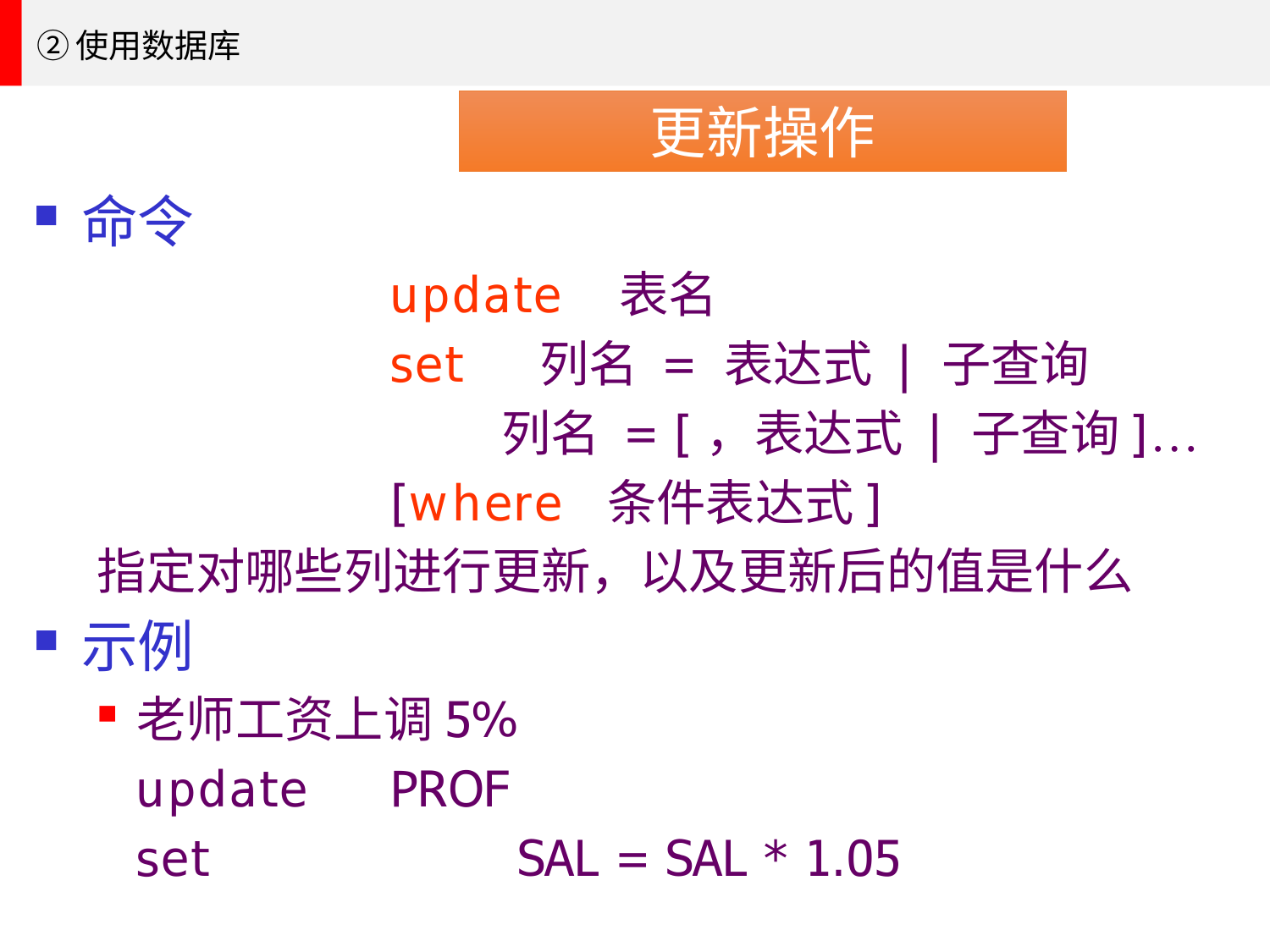

②使用数据库
更新操作
命令
			update   表名
			set    列名 = 表达式 | 子查询
			         列名 = [，表达式 | 子查询]…
			[where  条件表达式]
指定对哪些列进行更新，以及更新后的值是什么
示例
老师工资上调5%
	update  	PROF
	set    		SAL = SAL * 1.05